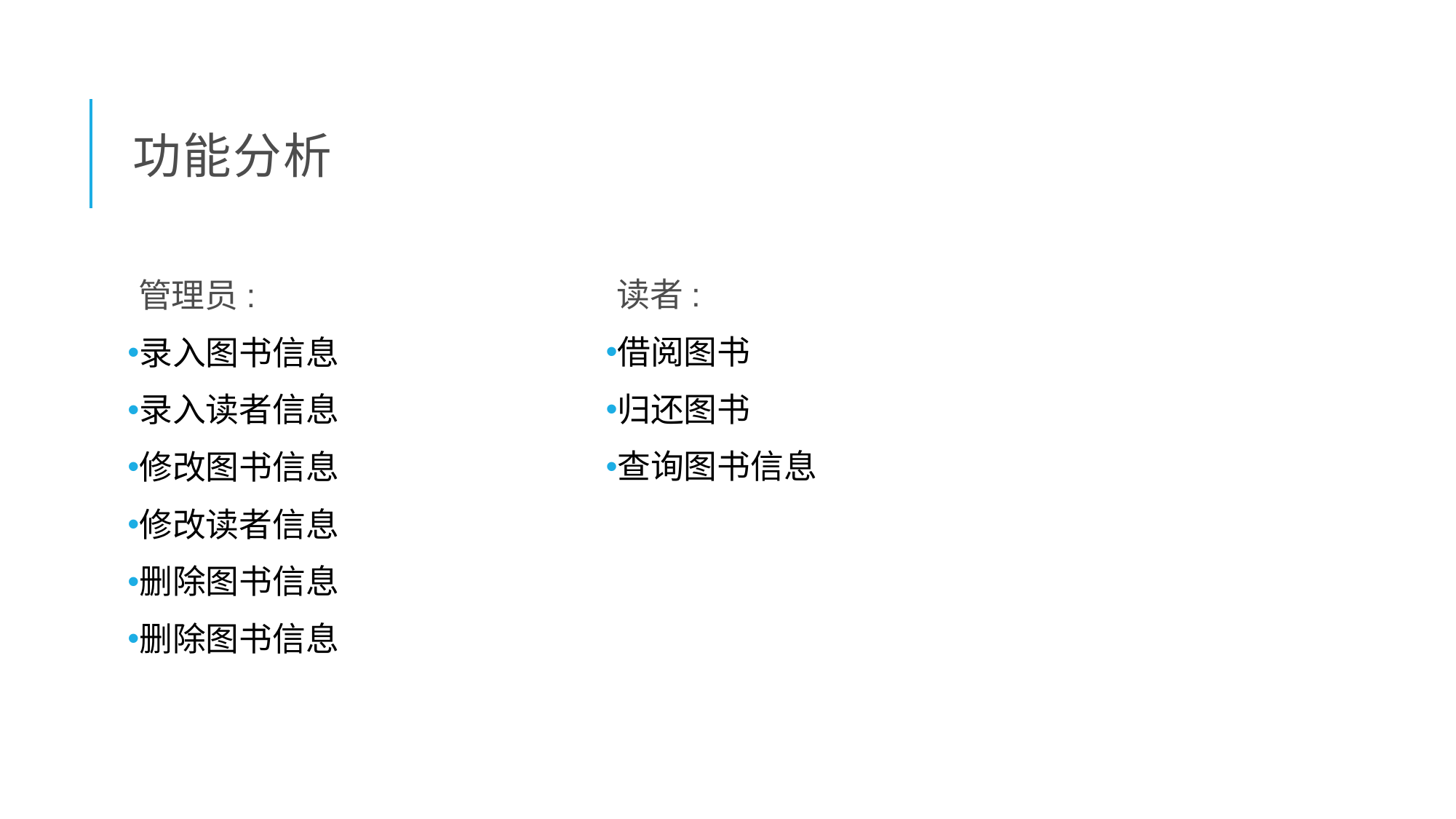

# 功能分析
读者:
借阅图书
归还图书
查询图书信息
管理员:
录入图书信息
录入读者信息
修改图书信息
修改读者信息
删除图书信息
删除图书信息